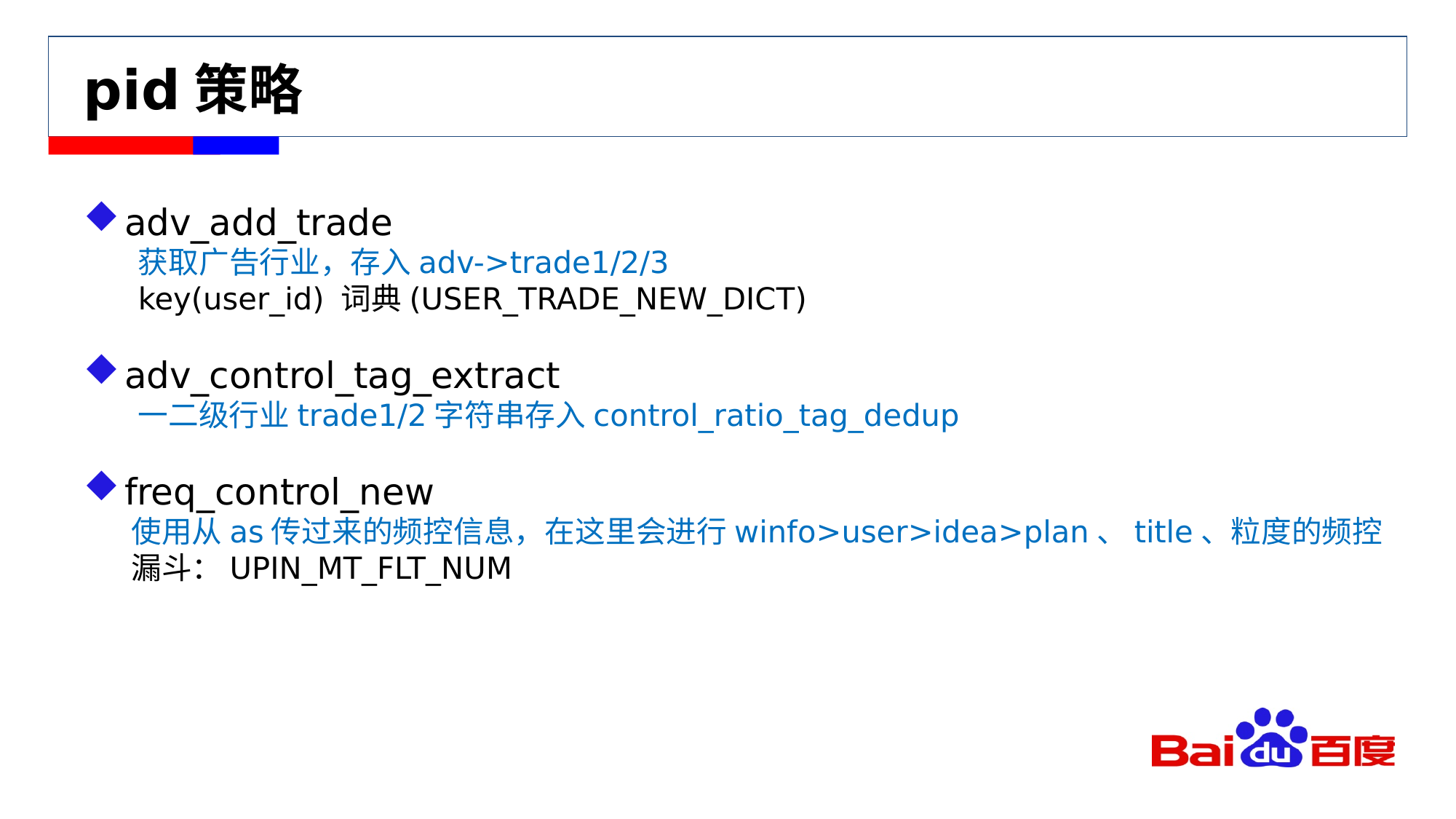

# pid策略

adv_add_trade
获取广告行业，存入adv->trade1/2/3
key(user_id) 词典(USER_TRADE_NEW_DICT)

adv_control_tag_extract
一二级行业trade1/2字符串存入control_ratio_tag_dedup

freq_control_new
使用从as传过来的频控信息，在这里会进行winfo>user>idea>plan、title、粒度的频控
漏斗：UPIN_MT_FLT_NUM